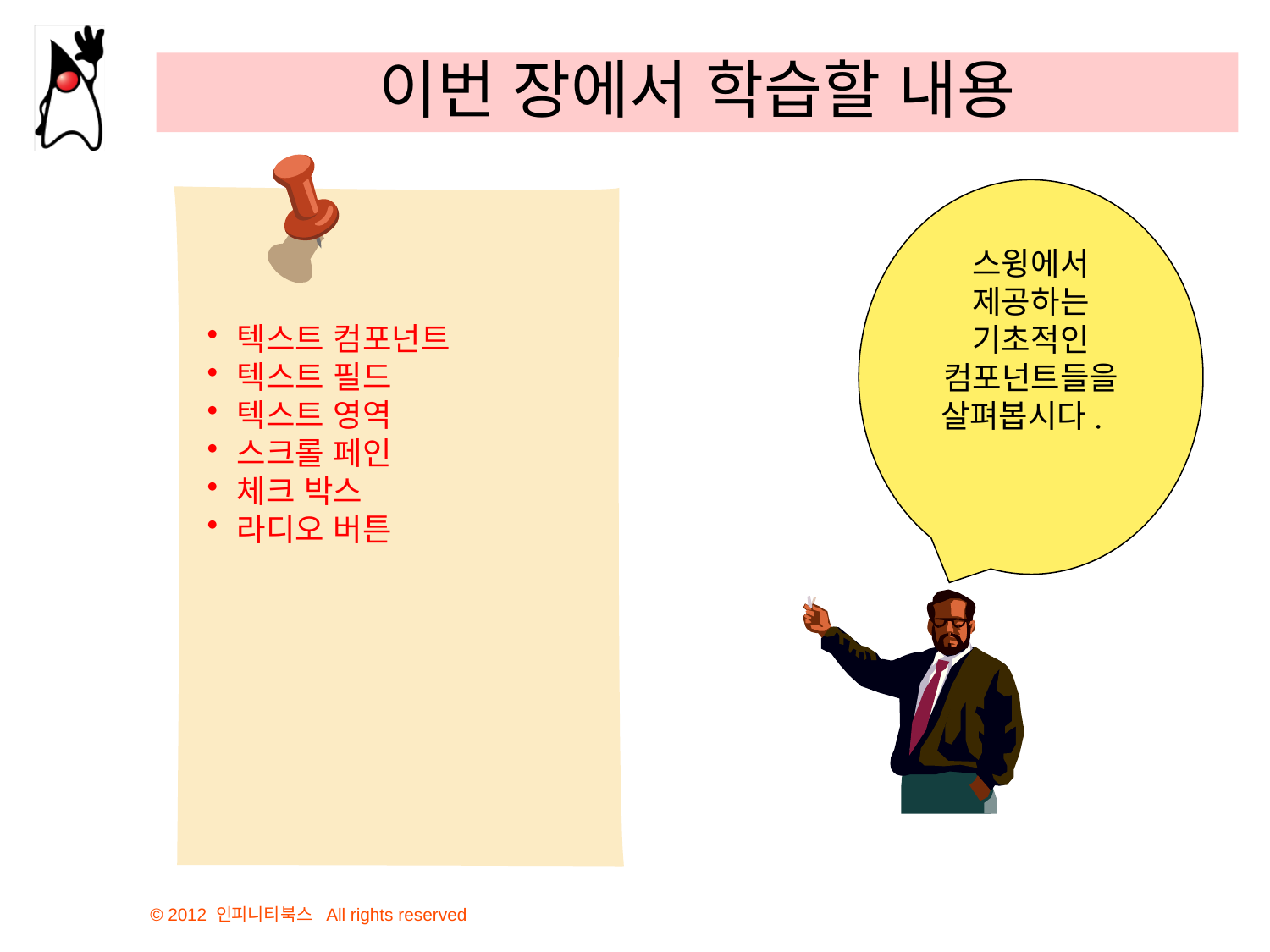

# 이번 장에서 학습할 내용

스윙에서 제공하는 기초적인 컴포넌트들을 살펴봅시다.

텍스트 컴포넌트
텍스트 필드
텍스트 영역
스크롤 페인
체크 박스
라디오 버튼